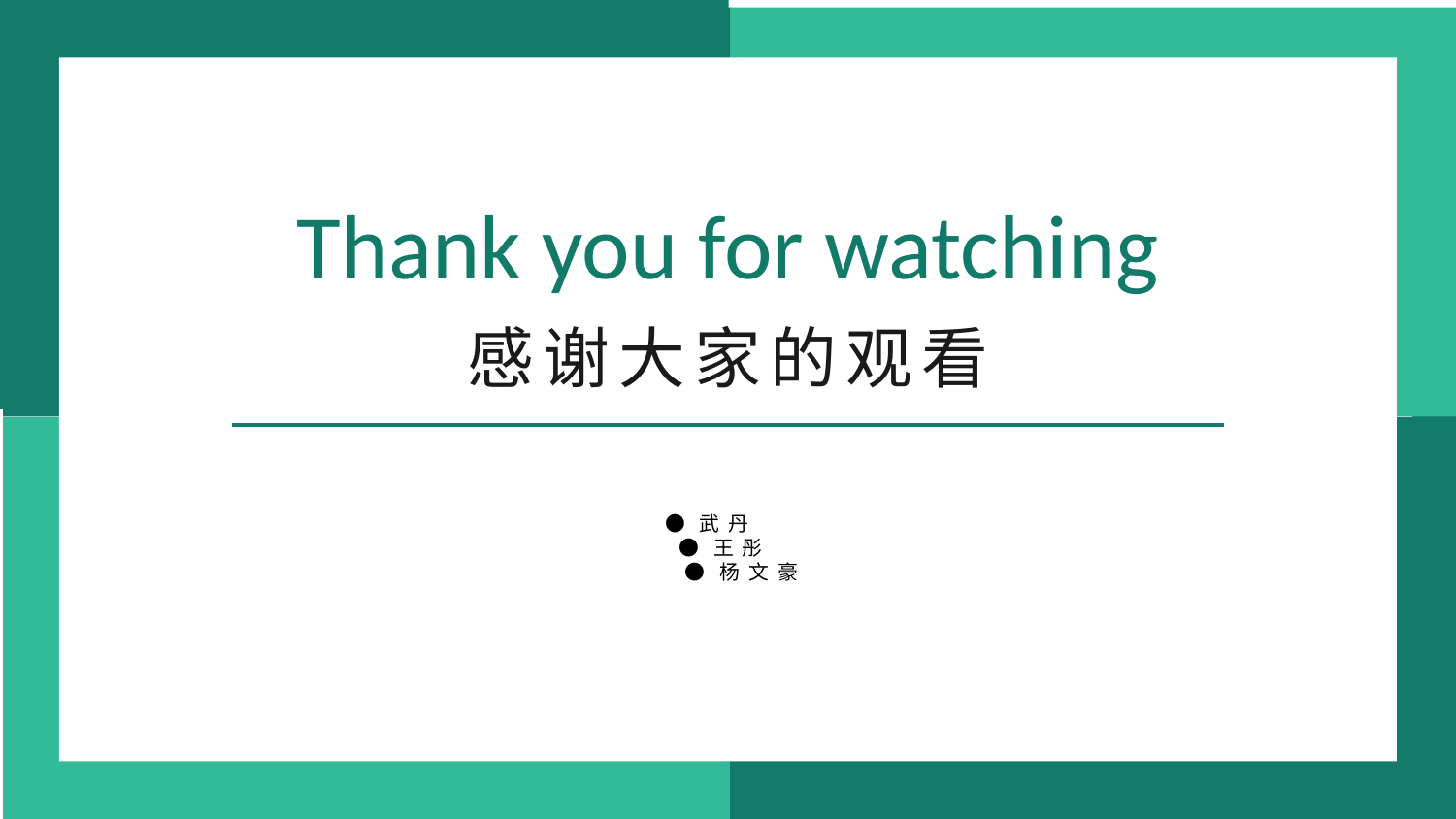

Thank you for watching
感谢大家的观看
●武丹
●王彤
  ●杨文豪